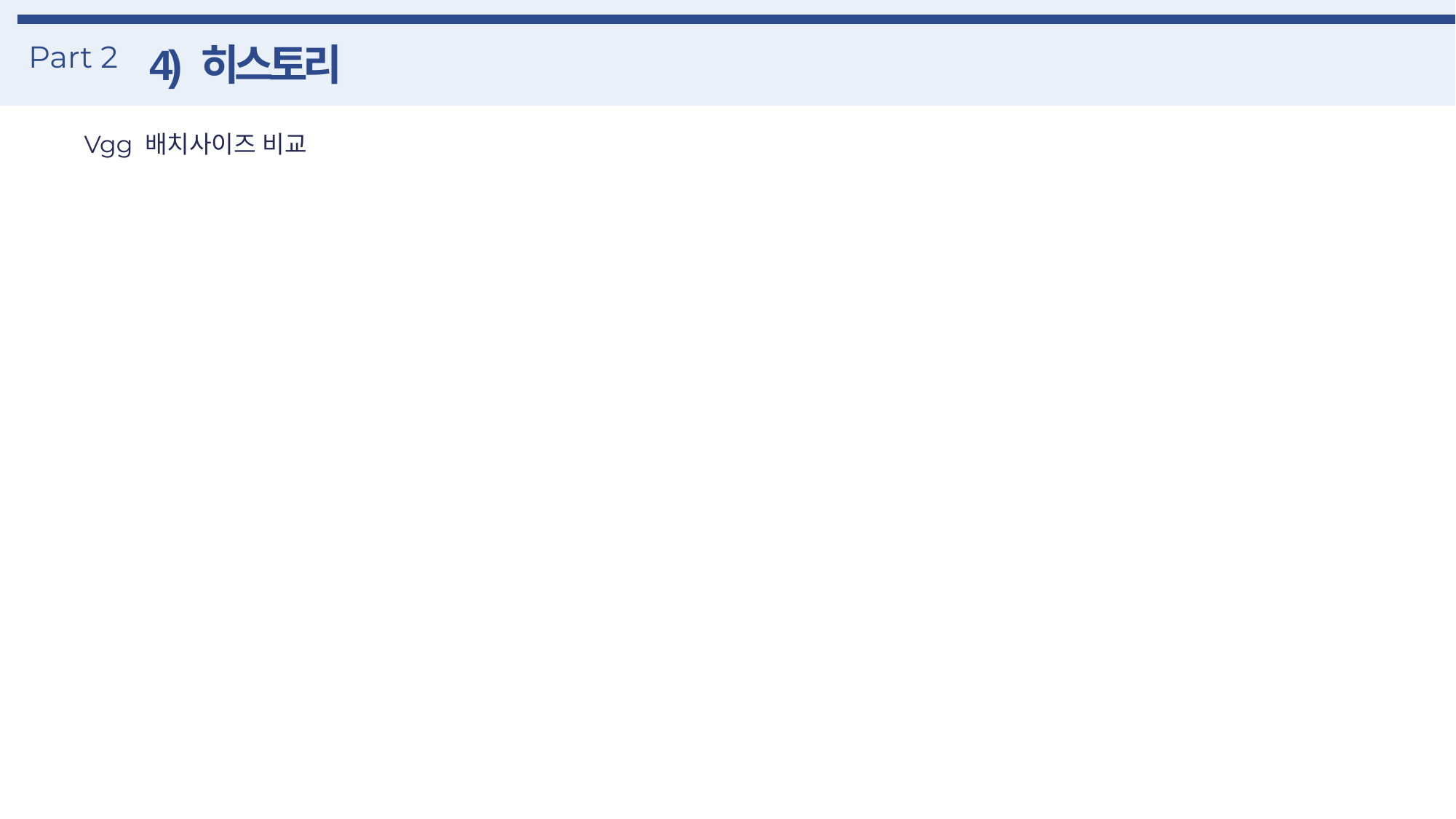

Part 2
4) 히스토리
Vgg 배치사이즈 비교